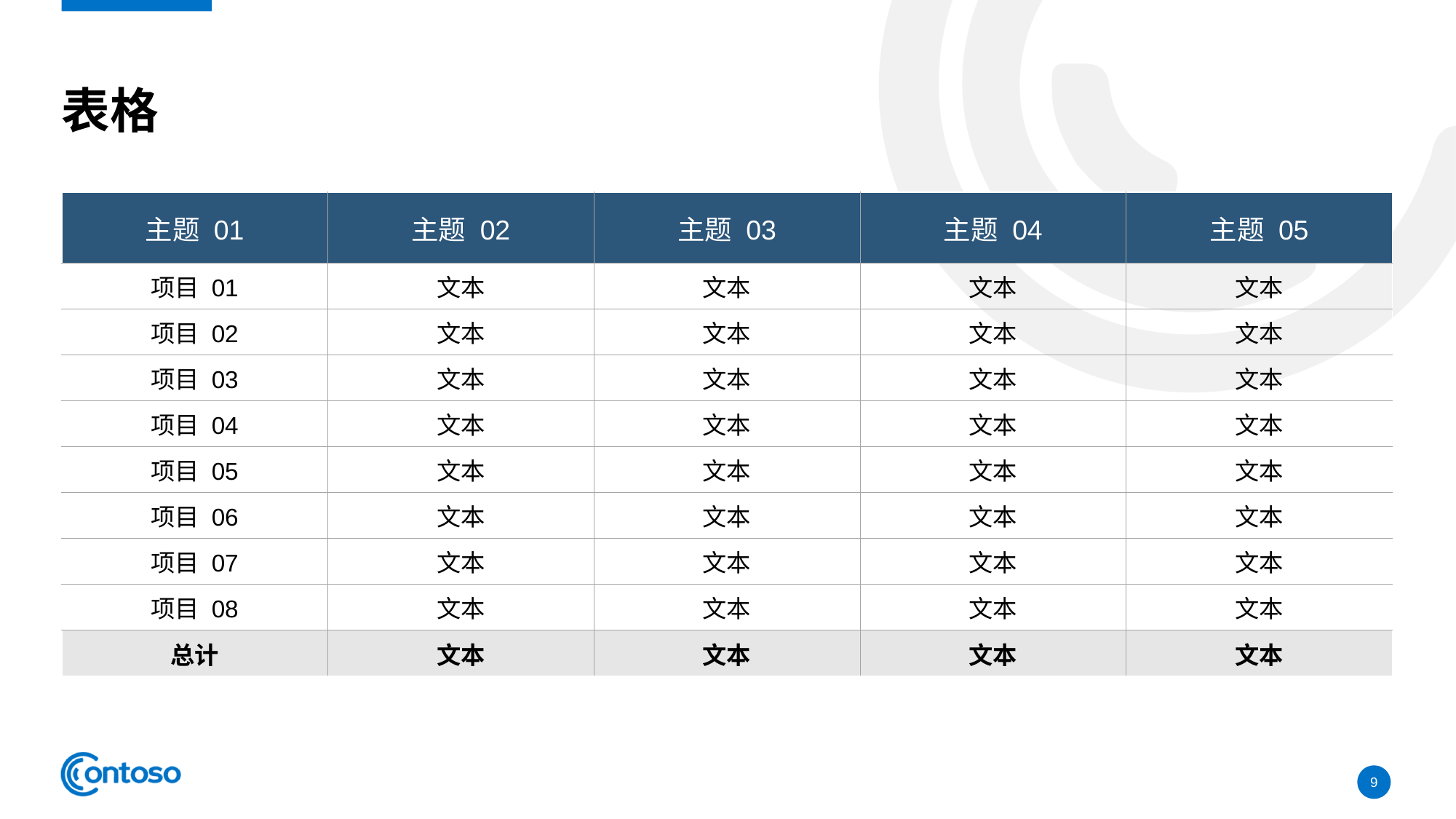

# 表格
| 主题 01 | 主题 02 | 主题 03 | 主题 04 | 主题 05 |
| --- | --- | --- | --- | --- |
| 项目 01 | 文本 | 文本 | 文本 | 文本 |
| 项目 02 | 文本 | 文本 | 文本 | 文本 |
| 项目 03 | 文本 | 文本 | 文本 | 文本 |
| 项目 04 | 文本 | 文本 | 文本 | 文本 |
| 项目 05 | 文本 | 文本 | 文本 | 文本 |
| 项目 06 | 文本 | 文本 | 文本 | 文本 |
| 项目 07 | 文本 | 文本 | 文本 | 文本 |
| 项目 08 | 文本 | 文本 | 文本 | 文本 |
| 总计 | 文本 | 文本 | 文本 | 文本 |
9